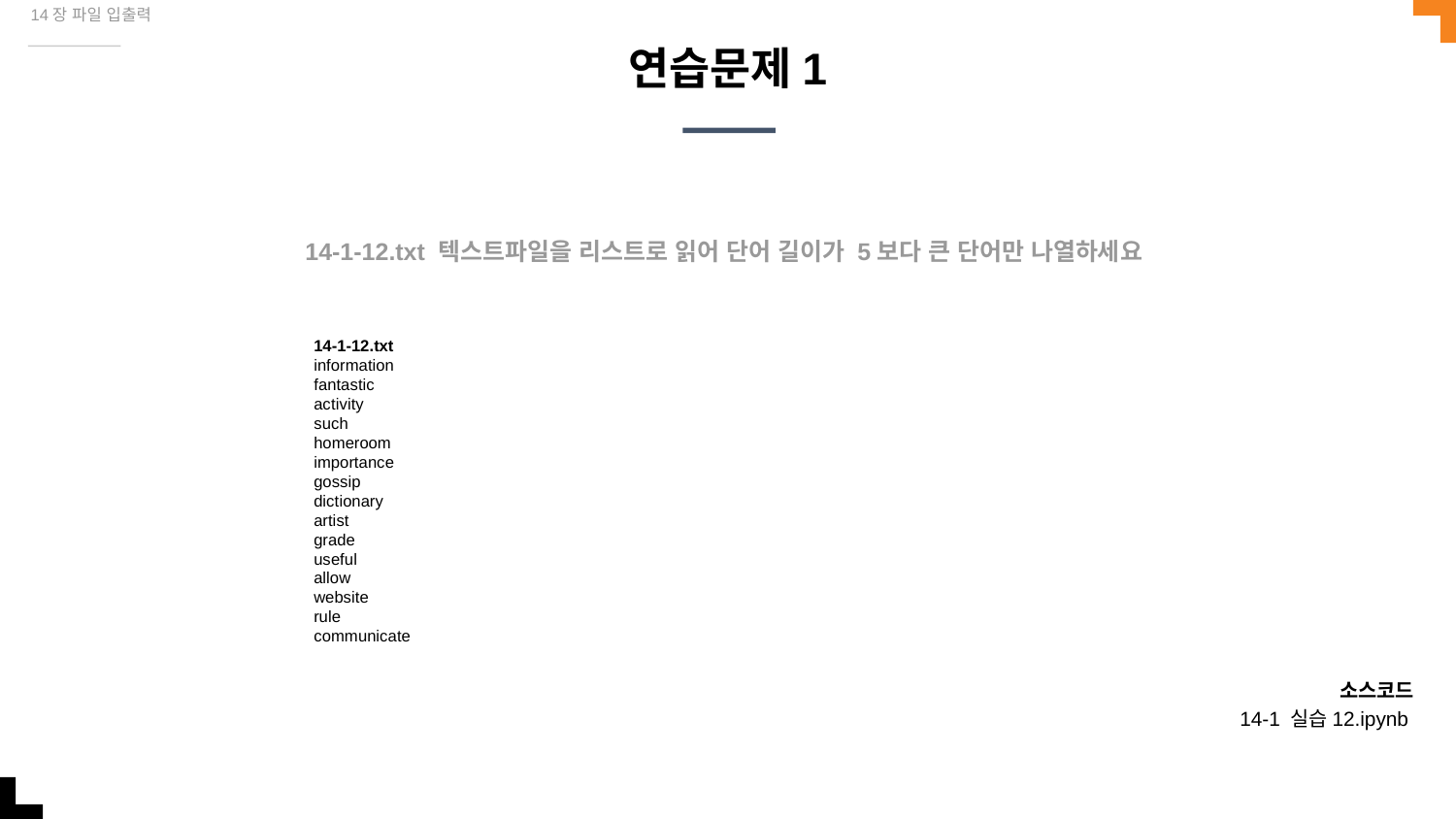

14장 파일 입출력
# 연습문제1
14-1-12.txt 텍스트파일을 리스트로 읽어 단어 길이가 5보다 큰 단어만 나열하세요
14-1-12.txt
information
fantastic
activity
such
homeroom
importance
gossip
dictionary
artist
grade
useful
allow
website
rule
communicate

소스코드
14-1 실습12.ipynb